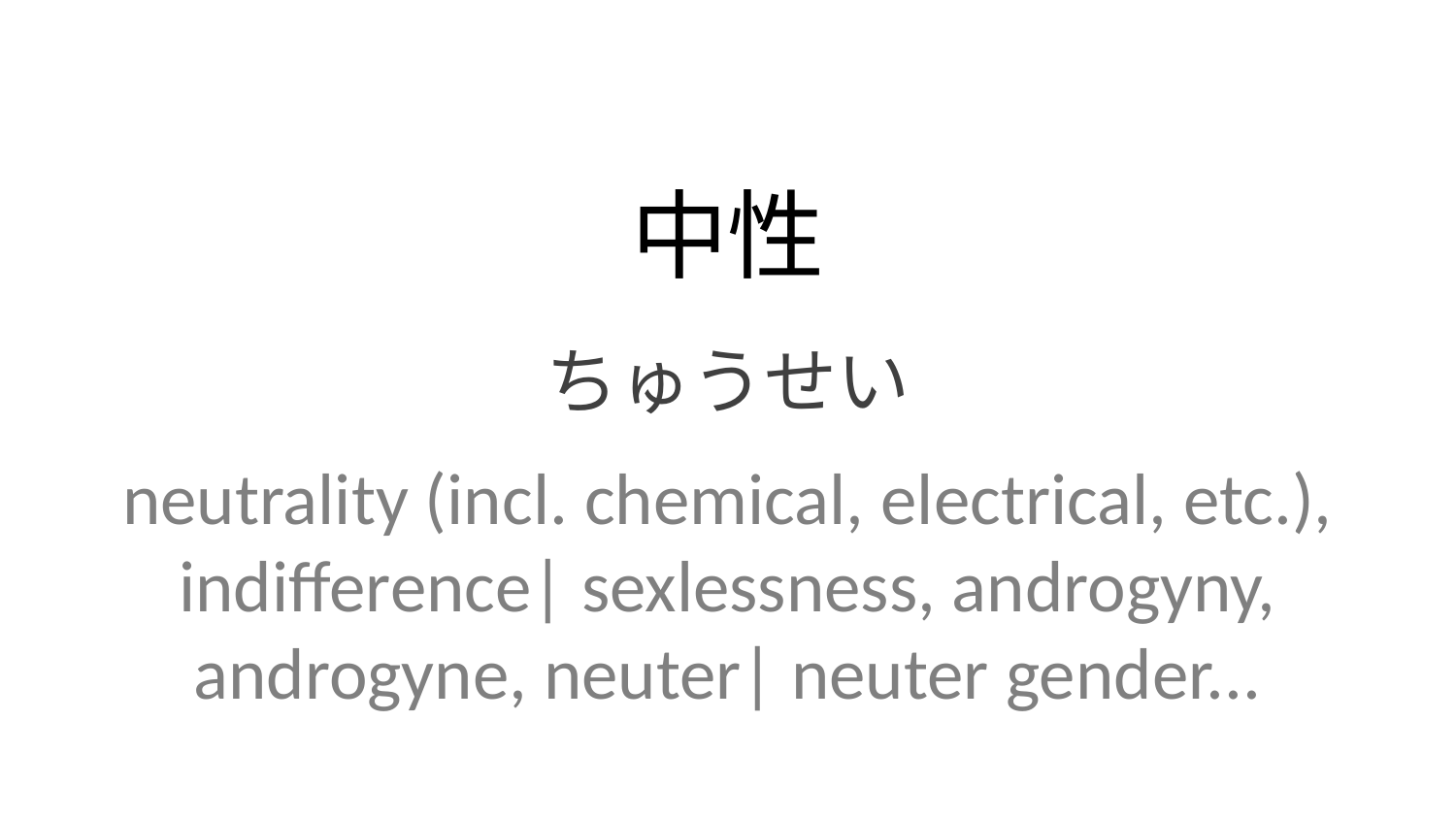

中性

ちゅうせい
neutrality (incl. chemical, electrical, etc.), indifference| sexlessness, androgyny, androgyne, neuter| neuter gender...